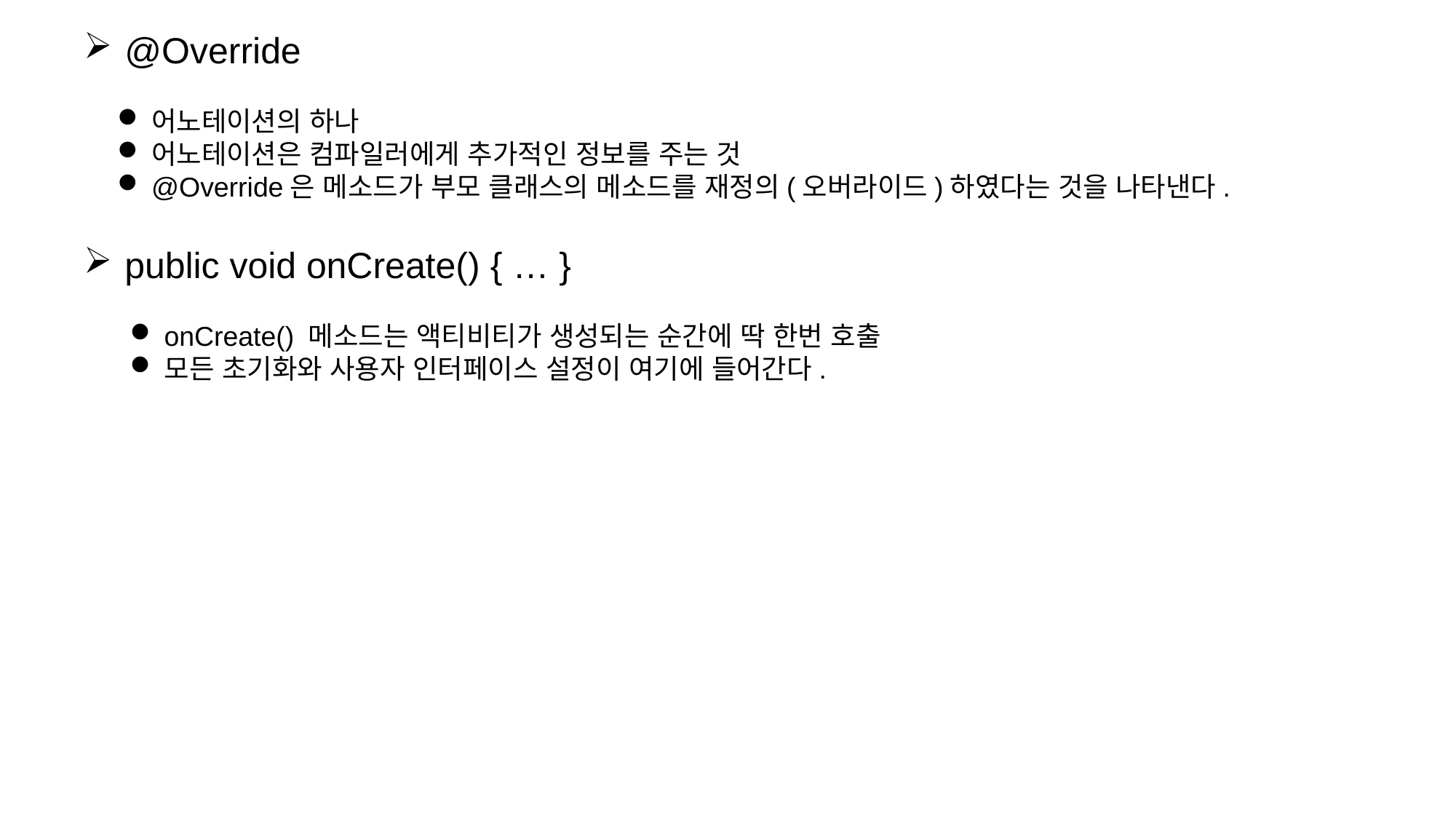

@Override
어노테이션의 하나
어노테이션은 컴파일러에게 추가적인 정보를 주는 것
@Override은 메소드가 부모 클래스의 메소드를 재정의(오버라이드)하였다는 것을 나타낸다.

public void onCreate() { … }
onCreate() 메소드는 액티비티가 생성되는 순간에 딱 한번 호출
모든 초기화와 사용자 인터페이스 설정이 여기에 들어간다.